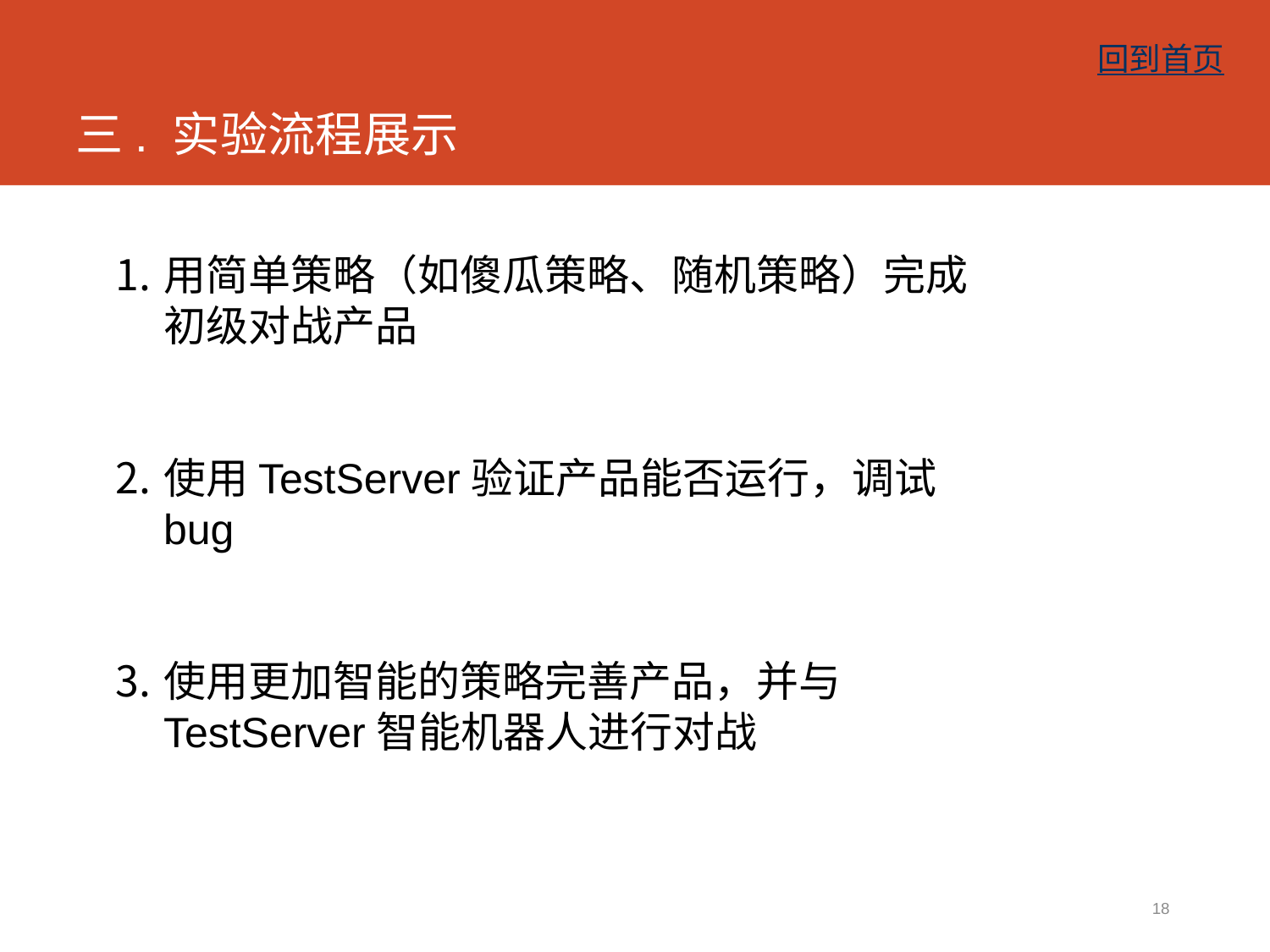

# 三. 实验流程展示
回到首页
用简单策略（如傻瓜策略、随机策略）完成初级对战产品

使用TestServer验证产品能否运行，调试bug

使用更加智能的策略完善产品，并与TestServer智能机器人进行对战

18